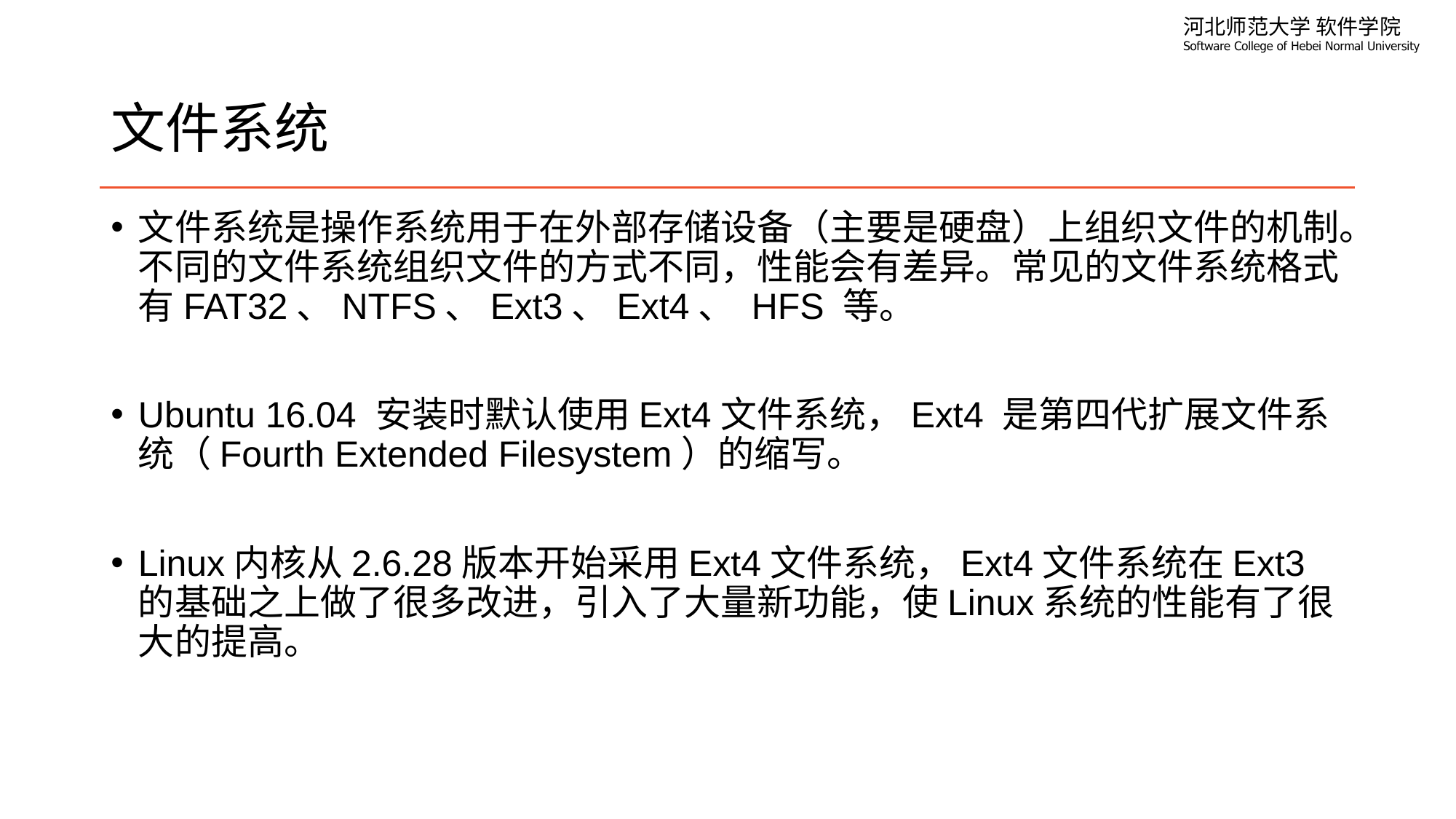

# 文件系统
文件系统是操作系统用于在外部存储设备（主要是硬盘）上组织文件的机制。不同的文件系统组织文件的方式不同，性能会有差异。常见的文件系统格式有FAT32、NTFS、Ext3、Ext4、 HFS 等。

Ubuntu 16.04 安装时默认使用Ext4文件系统，Ext4 是第四代扩展文件系统（Fourth Extended Filesystem）的缩写。

Linux内核从2.6.28版本开始采用Ext4文件系统，Ext4文件系统在Ext3的基础之上做了很多改进，引入了大量新功能，使Linux系统的性能有了很大的提高。